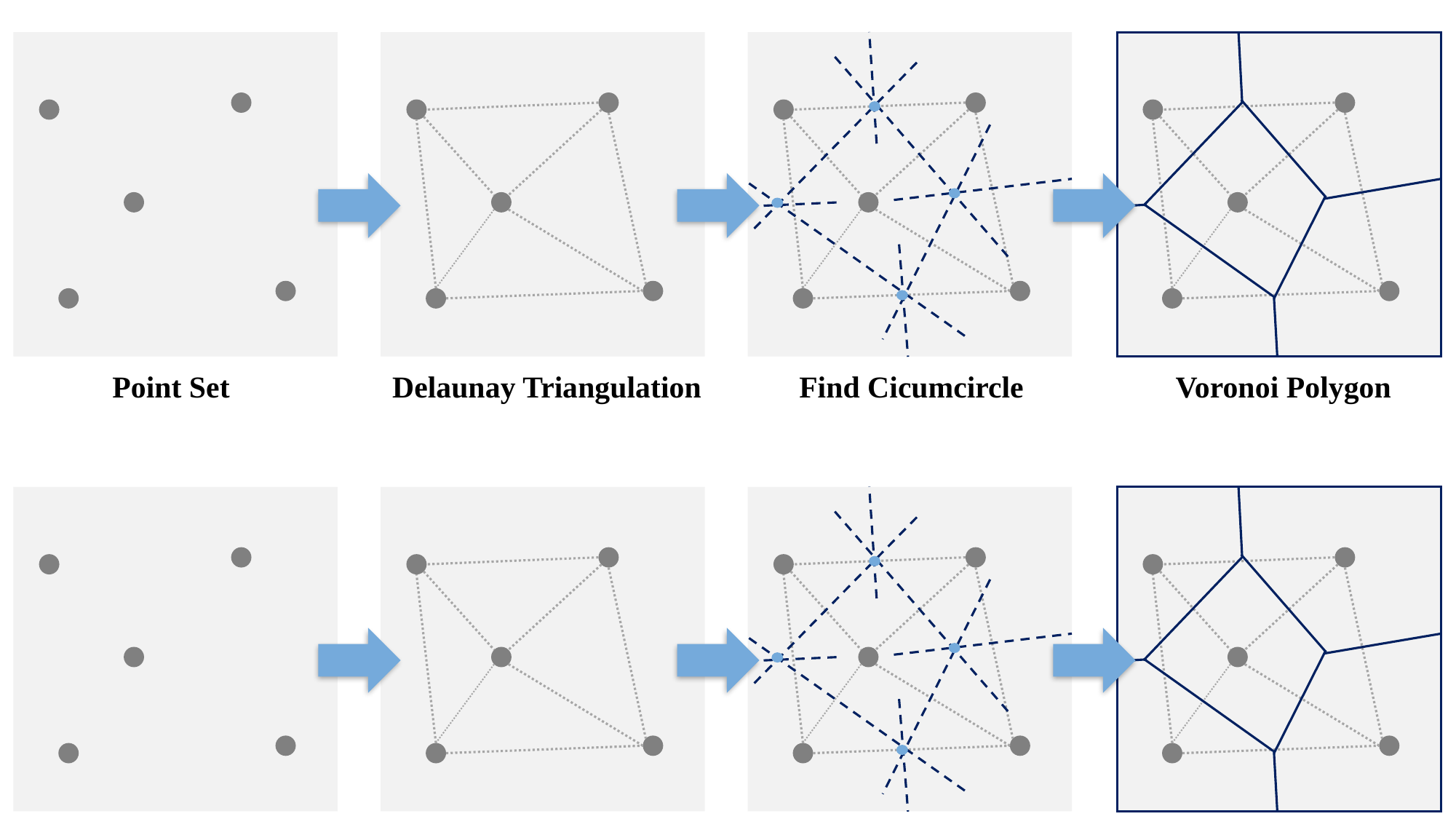

Point Set
Delaunay Triangulation
Find Cicumcircle
Voronoi Polygon

點集合
建立三角形
尋找三角形外心
沃羅諾伊圖